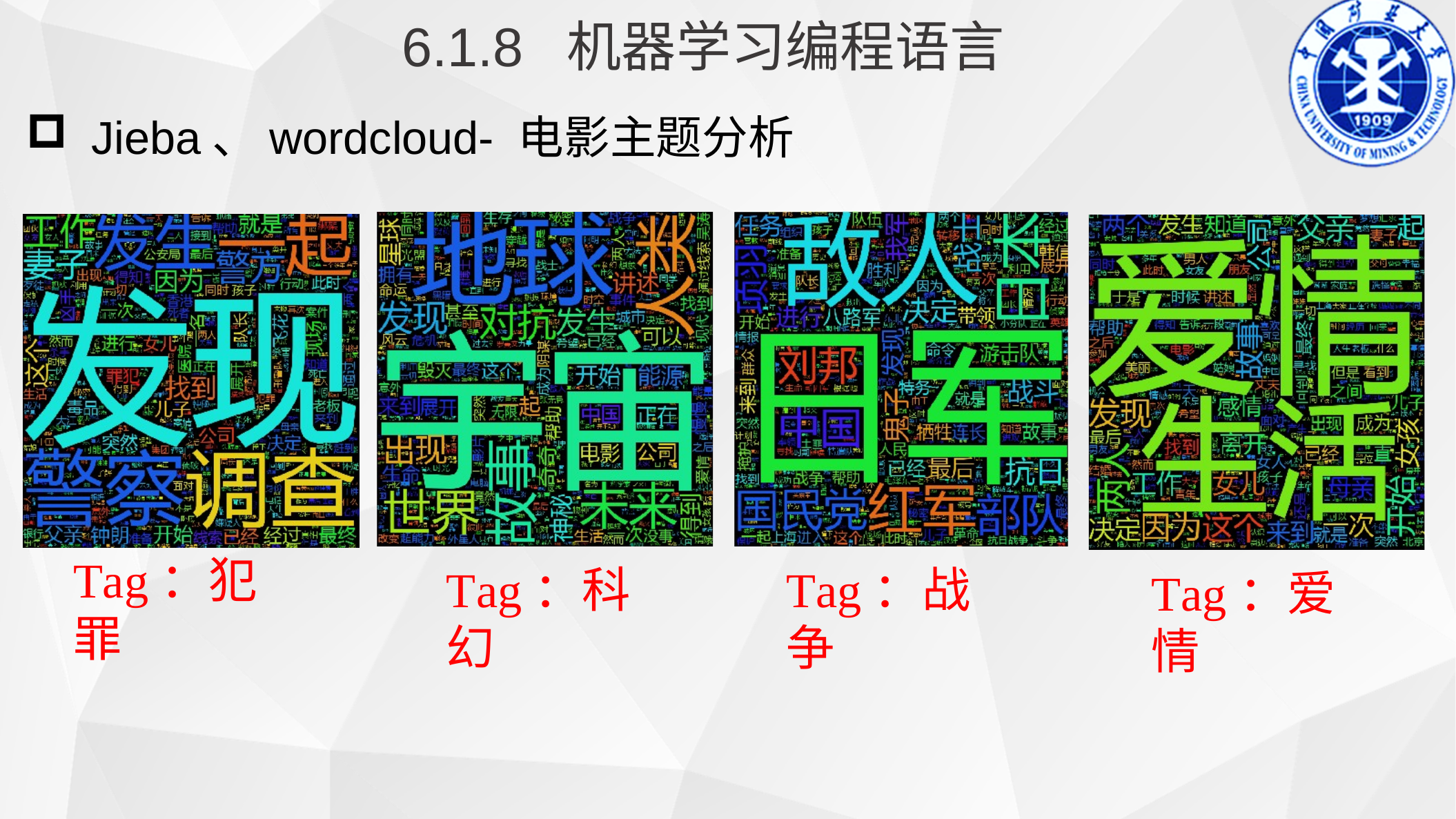

6.1.8  机器学习编程语言
Jieba、wordcloud- 电影主题分析

Tag：犯罪
Tag：科幻
Tag：战争
Tag：爱情